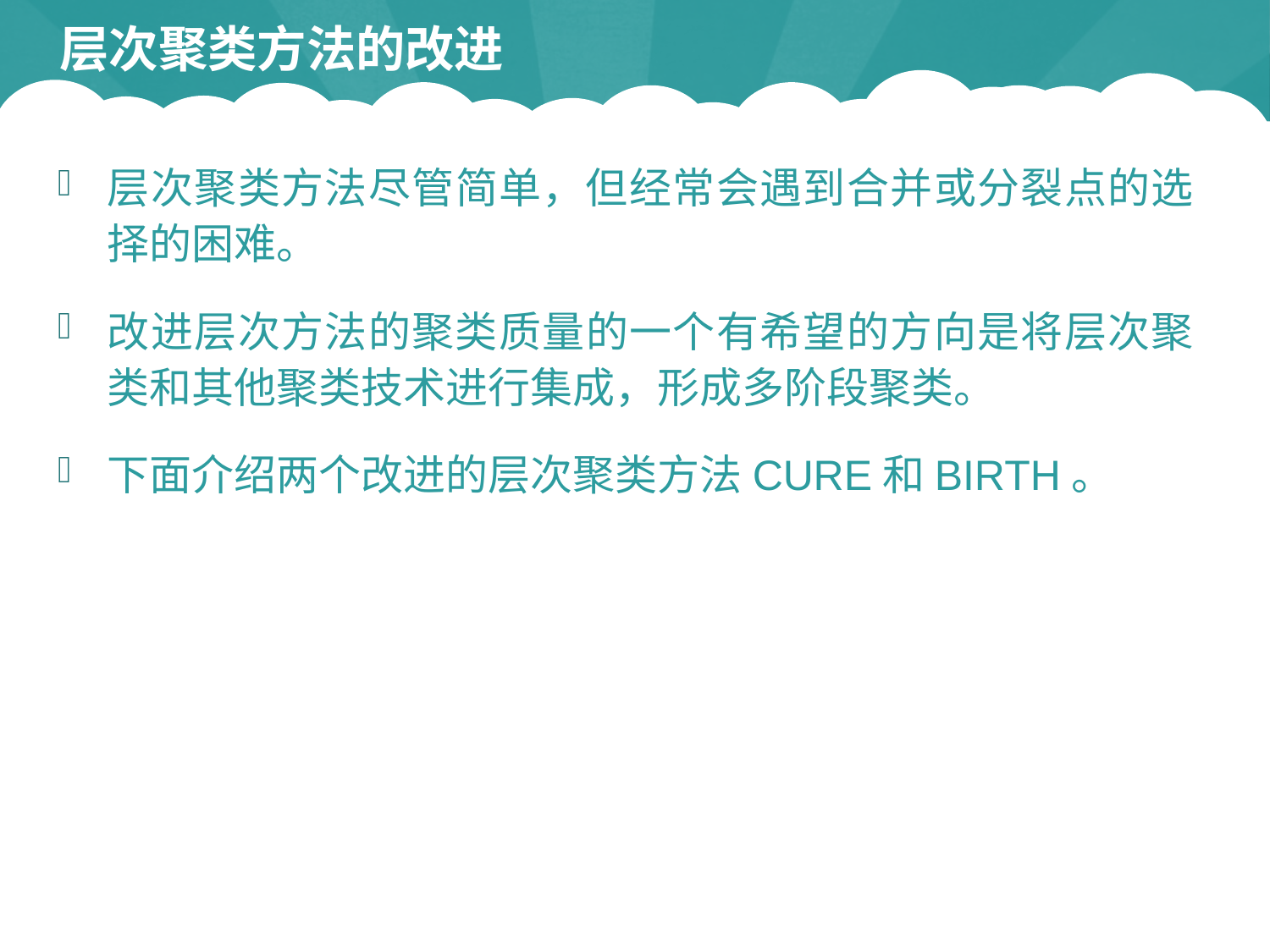

# 层次聚类方法的改进
层次聚类方法尽管简单，但经常会遇到合并或分裂点的选择的困难。
改进层次方法的聚类质量的一个有希望的方向是将层次聚类和其他聚类技术进行集成，形成多阶段聚类。
下面介绍两个改进的层次聚类方法CURE和BIRTH。